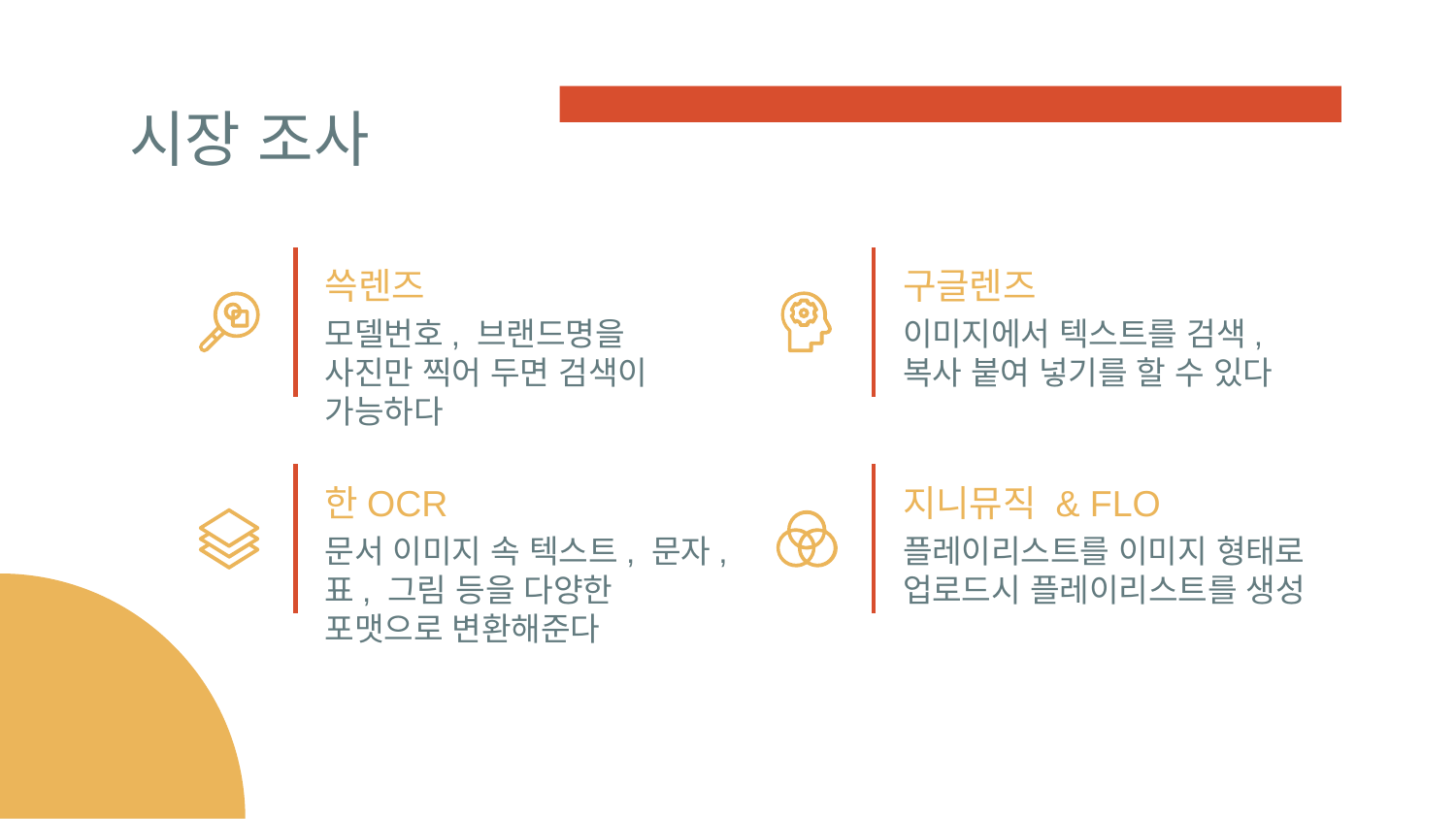

# 시장 조사

쓱렌즈
구글렌즈

모델번호, 브랜드명을 사진만 찍어 두면 검색이 가능하다
이미지에서 텍스트를 검색, 복사 붙여 넣기를 할 수 있다

한OCR
지니뮤직 & FLO

문서 이미지 속 텍스트, 문자, 표, 그림 등을 다양한 포맷으로 변환해준다
플레이리스트를 이미지 형태로 업로드시 플레이리스트를 생성